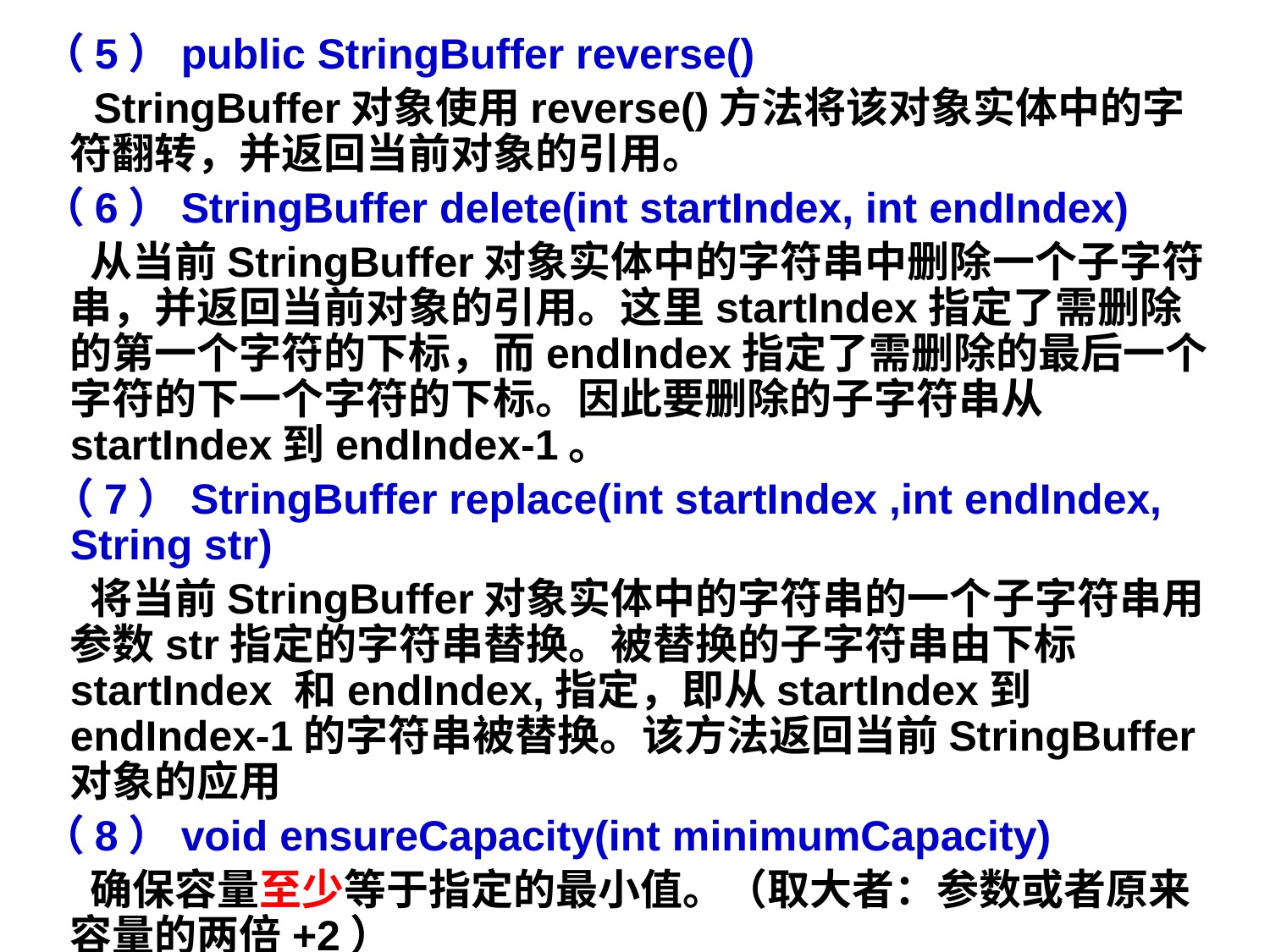

（5）public StringBuffer reverse()
      StringBuffer对象使用reverse()方法将该对象实体中的字符翻转，并返回当前对象的引用。
 （6）StringBuffer delete(int startIndex, int endIndex)
      从当前StringBuffer对象实体中的字符串中删除一个子字符串，并返回当前对象的引用。这里startIndex指定了需删除的第一个字符的下标，而endIndex指定了需删除的最后一个字符的下一个字符的下标。因此要删除的子字符串从startIndex到endIndex-1。
  （7）StringBuffer replace(int startIndex ,int endIndex, String str)
      将当前StringBuffer对象实体中的字符串的一个子字符串用参数str指定的字符串替换。被替换的子字符串由下标startIndex 和endIndex,指定，即从startIndex到endIndex-1的字符串被替换。该方法返回当前StringBuffer对象的应用
 （8）void ensureCapacity(int minimumCapacity)
      确保容量至少等于指定的最小值。（取大者：参数或者原来容量的两倍+2）